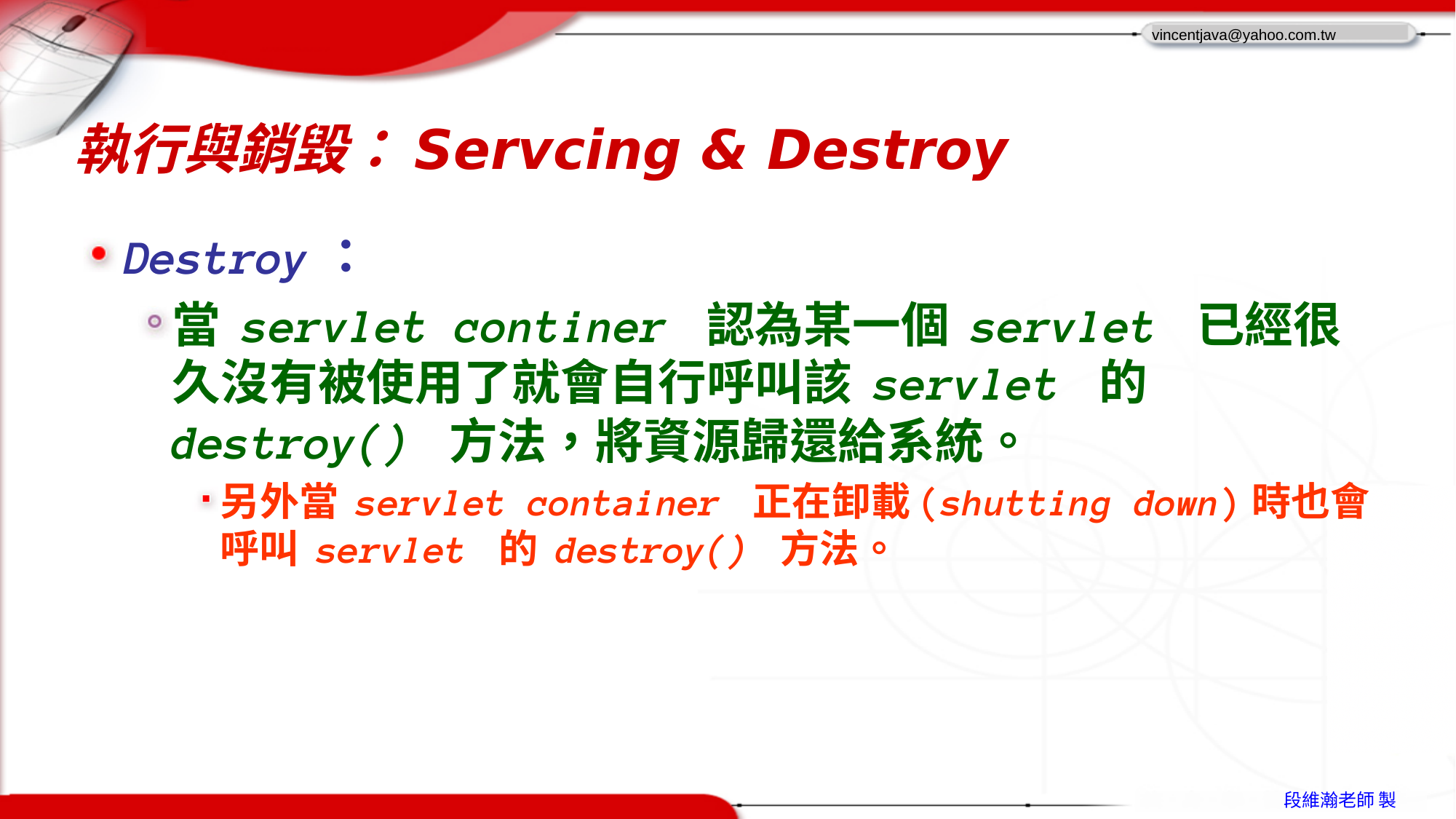

# 執行與銷毀：Servcing & Destroy
Destroy：
當 servlet continer 認為某一個 servlet 已經很久沒有被使用了就會自行呼叫該 servlet 的 destroy() 方法，將資源歸還給系統。
另外當 servlet container 正在卸載(shutting down)時也會呼叫 servlet 的 destroy() 方法。